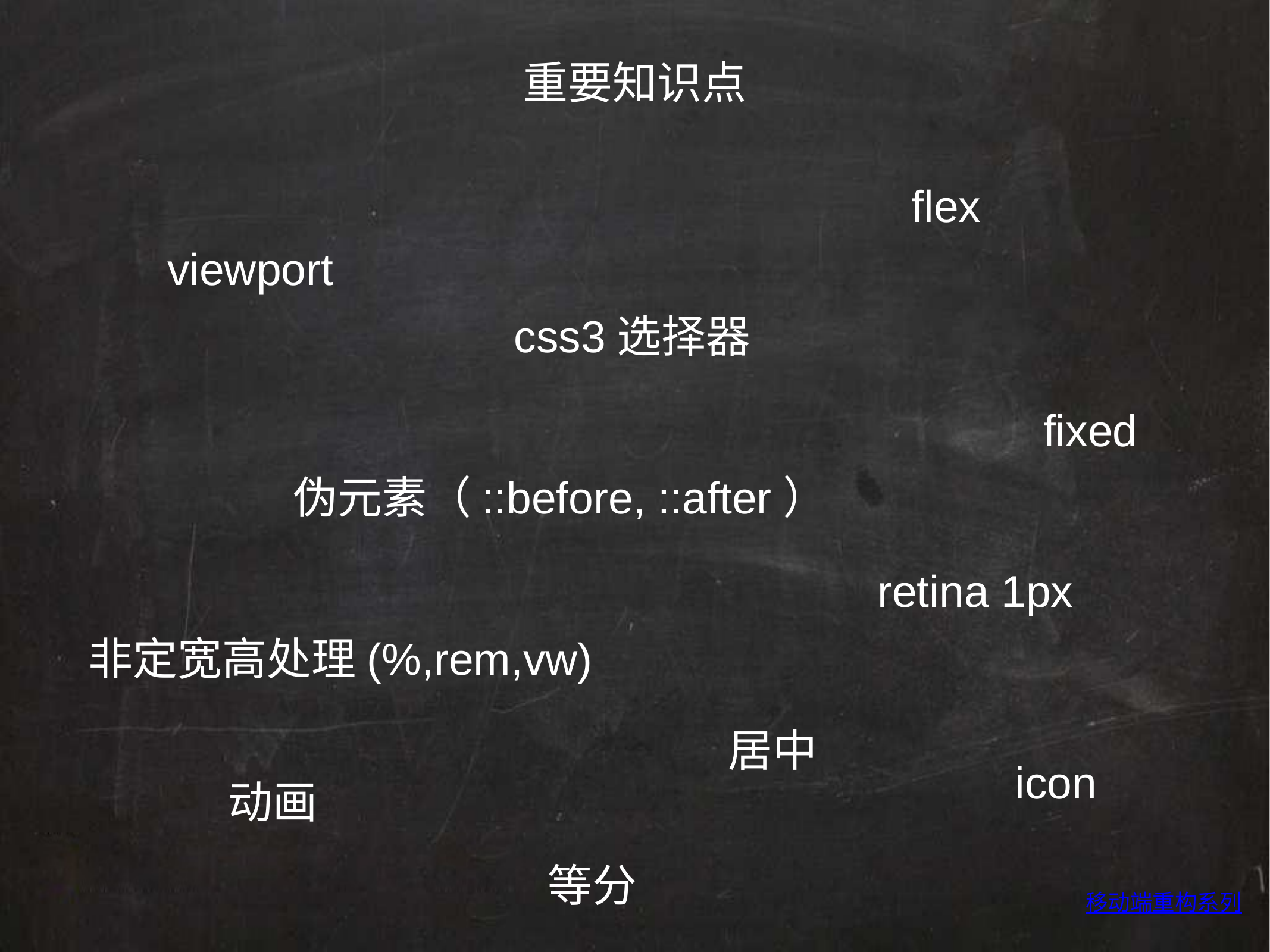

重要知识点
flex
viewport
css3选择器
fixed
伪元素（::before, ::after）
retina 1px
非定宽高处理(%,rem,vw)
居中
icon
动画
等分
移动端重构系列